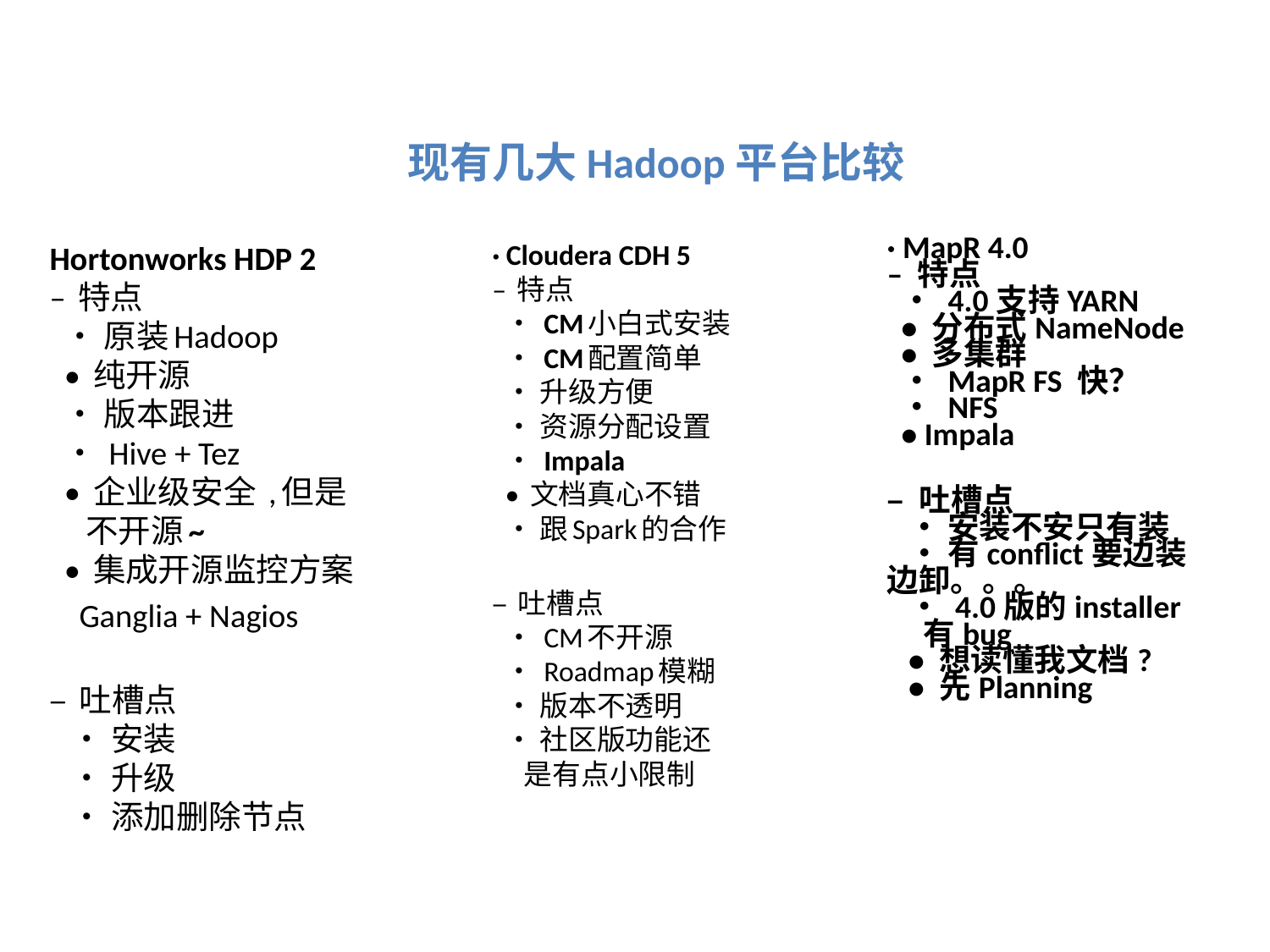

现有几大Hadoop平台比较
· Cloudera CDH 5
– 特点
  • CM小白式安装
  • CM配置简单
  • 升级方便
  • 资源分配设置
  • Impala
  • 文档真心不错
  • 跟Spark的合作
– 吐槽点
  • CM不开源
  • Roadmap模糊
  • 版本不透明
  • 社区版功能还
     是有点小限制
Hortonworks HDP 2
– 特点
  • 原装Hadoop
  • 纯开源
  • 版本跟进
  • Hive + Tez
  • 企业级安全 ,但是
     不开源~
  • 集成开源监控方案
    Ganglia + Nagios
– 吐槽点
   • 安装
   • 升级
   • 添加删除节点
· MapR 4.0
– 特点
  • 4.0支持YARN
  • 分布式NameNode
  • 多集群
  • MapR FS 快？
  • NFS
  • Impala
– 吐槽点
   • 安装不安只有装
   • 有conflict要边装
边卸。。。
   • 4.0版的installer
    有bug
   • 想读懂我文档?
   • 先Planning